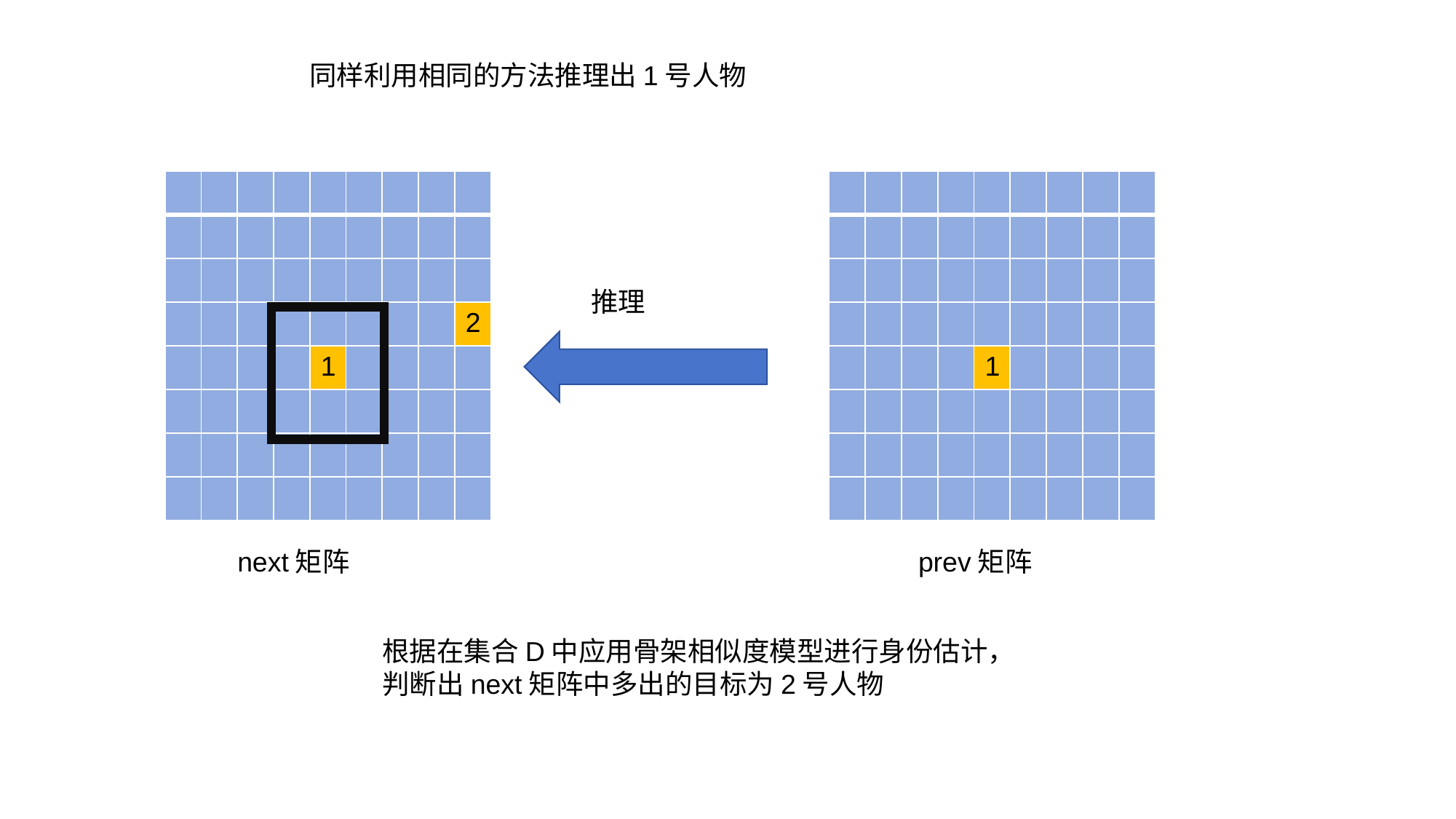

同样利用相同的方法推理出1号人物
|  |  |  |  |  |  |  |  |  |
| --- | --- | --- | --- | --- | --- | --- | --- | --- |
|  |  |  |  |  |  |  |  |  |
|  |  |  |  |  |  |  |  |  |
|  |  |  |  |  |  |  |  | 2 |
|  |  |  |  | 1 |  |  |  |  |
|  |  |  |  |  |  |  |  |  |
|  |  |  |  |  |  |  |  |  |
|  |  |  |  |  |  |  |  |  |
|  |  |  |  |  |  |  |  |  |
| --- | --- | --- | --- | --- | --- | --- | --- | --- |
|  |  |  |  |  |  |  |  |  |
|  |  |  |  |  |  |  |  |  |
|  |  |  |  |  |  |  |  |  |
|  |  |  |  | 1 |  |  |  |  |
|  |  |  |  |  |  |  |  |  |
|  |  |  |  |  |  |  |  |  |
|  |  |  |  |  |  |  |  |  |
推理

next矩阵
prev矩阵
根据在集合D中应用骨架相似度模型进行身份估计，判断出next矩阵中多出的目标为2号人物